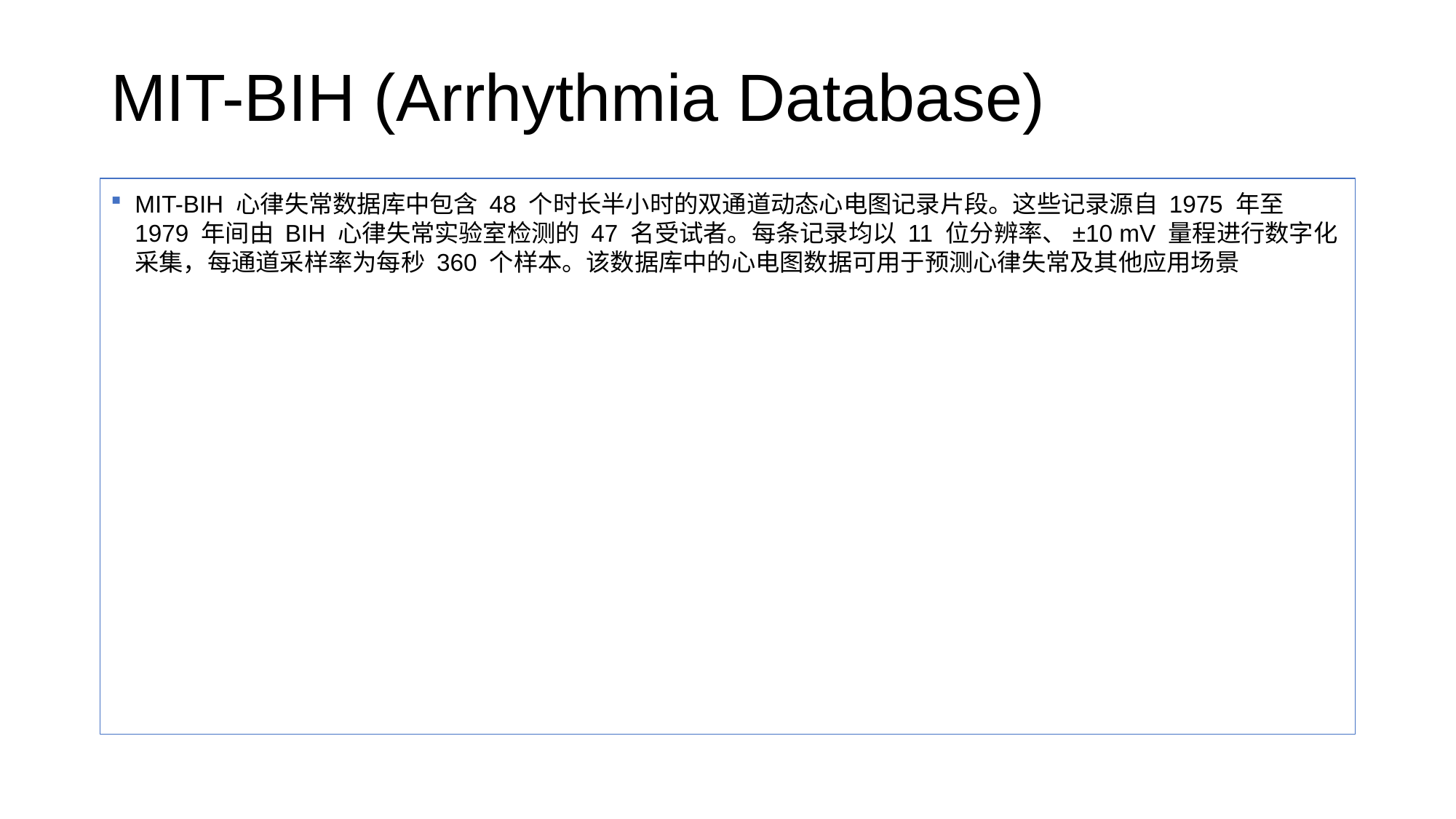

# MIT-BIH (Arrhythmia Database)
MIT-BIH 心律失常数据库​​中包含 ​​48 个时长半小时的双通道动态心电图记录​​片段。这些记录源自 ​​1975 年至 1979 年间​​由 ​​BIH 心律失常实验室检测的 47 名受试者​​。​​每条记录均以 11 位分辨率、±10 mV 量程进行数字化采集​​，​​每通道采样率为每秒 360 个样本​​。该数据库中的​​心电图数据可用于预测心律失常及其他应用场景